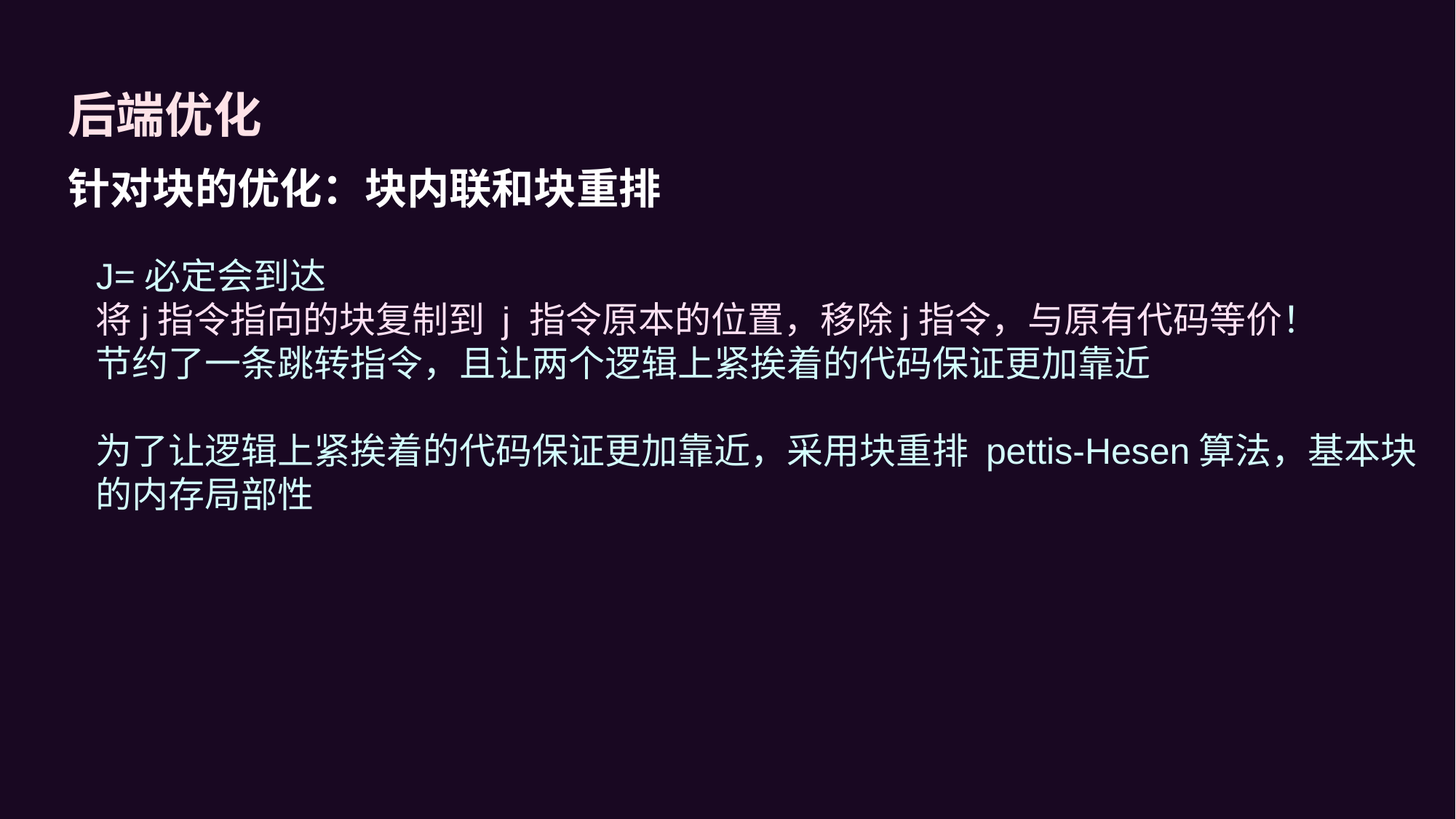

后端优化
针对块的优化：块内联和块重排
J=必定会到达
将j指令指向的块复制到 j 指令原本的位置，移除j指令，与原有代码等价！
节约了一条跳转指令，且让两个逻辑上紧挨着的代码保证更加靠近

为了让逻辑上紧挨着的代码保证更加靠近，采用块重排 pettis-Hesen算法，基本块的内存局部性